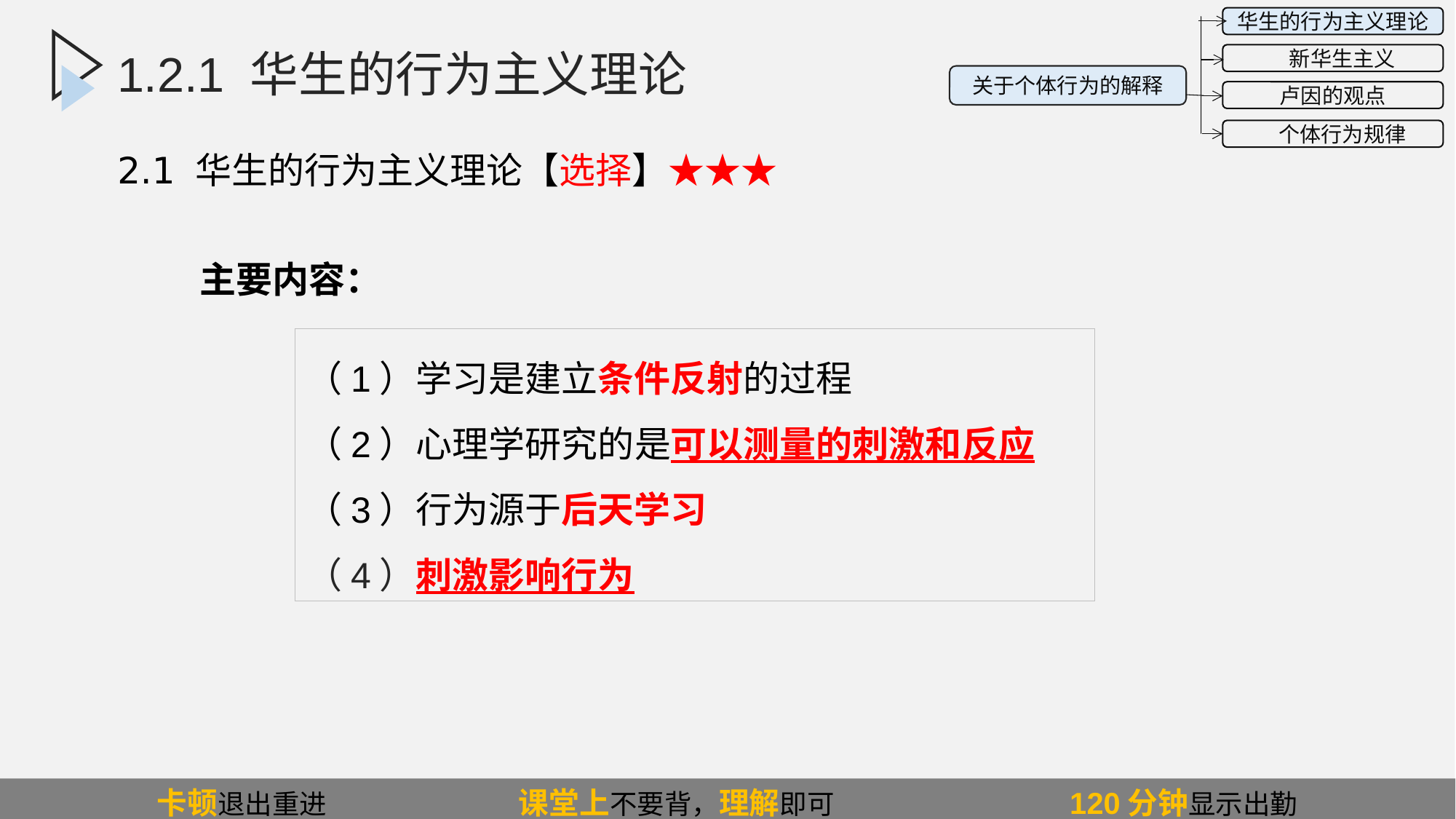

华生的行为主义理论
   新华生主义

卢因的观点
   个体行为规律
关于个体行为的解释
# 1.2.1 华生的行为主义理论
2.1 华生的行为主义理论【选择】★★★
主要内容：
（1）学习是建立条件反射的过程
（2）心理学研究的是可以测量的刺激和反应
（3）行为源于后天学习
（4）刺激影响行为